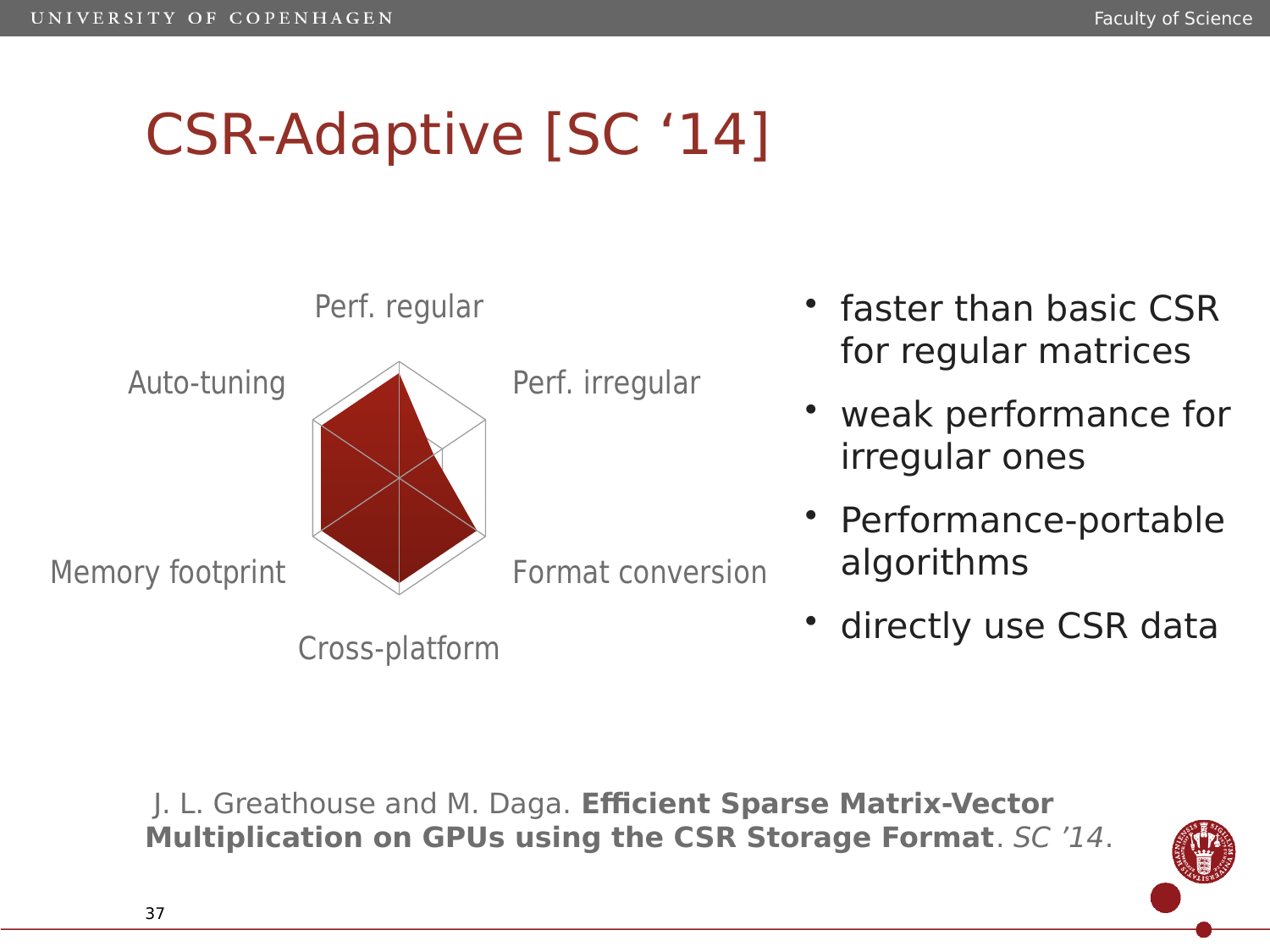

Faculty of Science
CSR-Adaptive [SC ‘14]

### Chart

| Category | 系列 1 |
|---|---|
| Perf. regular | 90.0 |
| Perf. irregular | 40.0 |
| Format conversion | 90.0 |
| Cross-platform | 90.0 |
| Memory footprint | 90.0 |
| Auto-tuning | 90.0 |
faster than basic CSR for regular matrices
weak performance for irregular ones
Performance-portable algorithms
directly use CSR data

 J. L. Greathouse and M. Daga. Efficient Sparse Matrix-Vector Multiplication on GPUs using the CSR Storage Format. SC ’14.

37